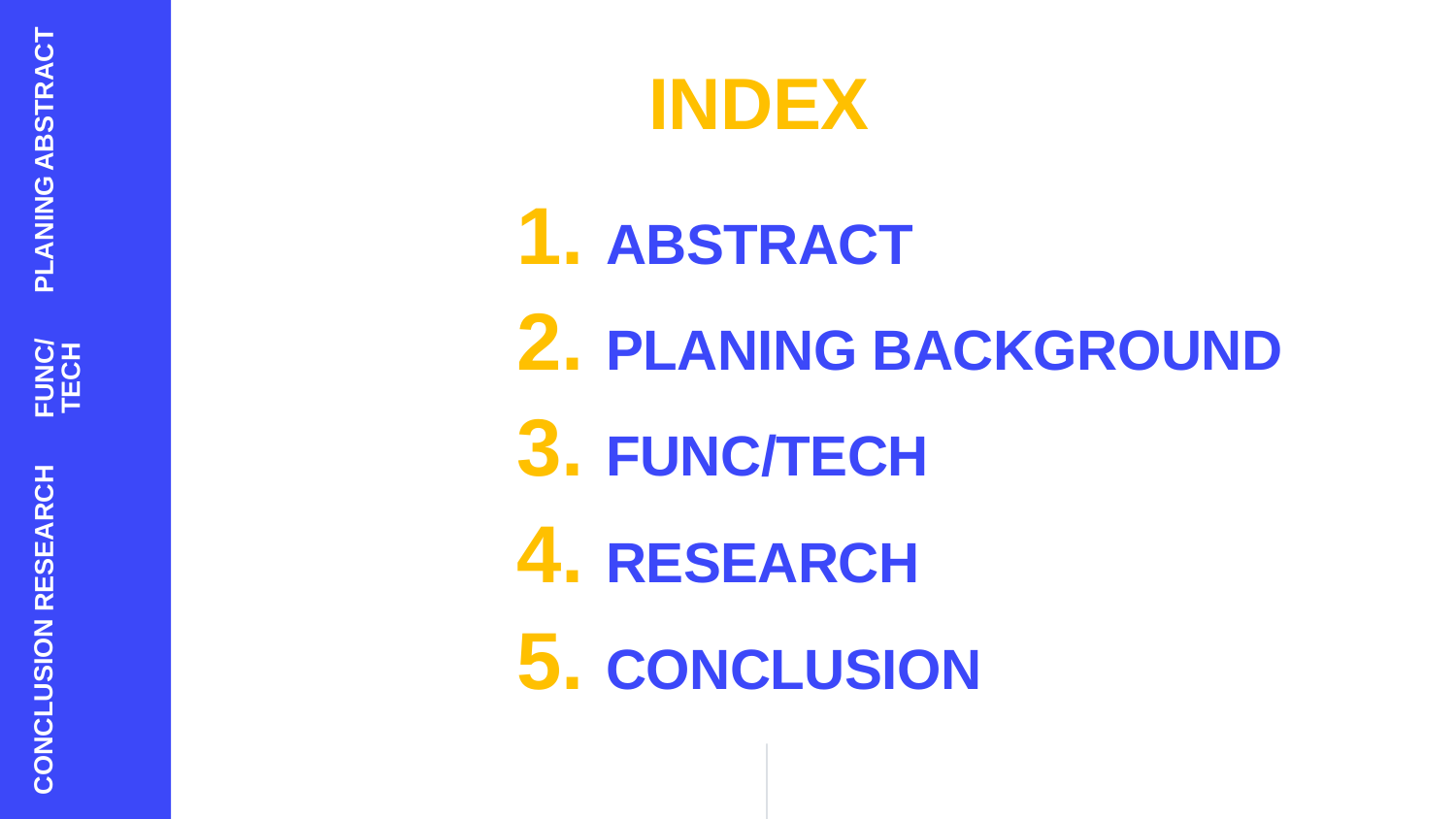

ABSTRACT
PLANING
FUNC/TECH
RESEARCH
CONCLUSION
INDEX
1. ABSTRACT
2. PLANING BACKGROUND
3. FUNC/TECH
4. RESEARCH
기대효과
5. CONCLUSION